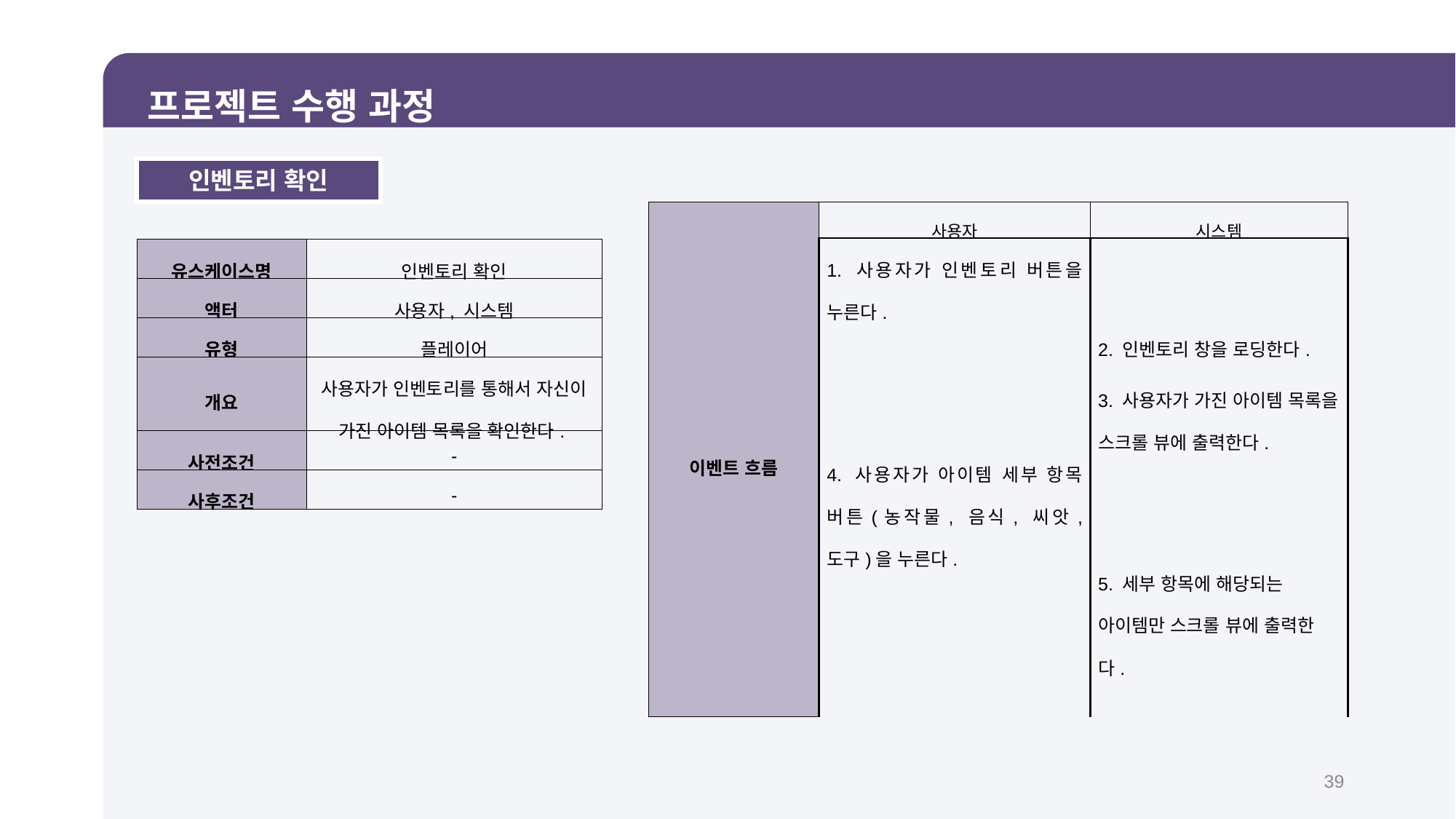

프로젝트 수행 과정
인벤토리 확인
| 이벤트 흐름 | 사용자 | 시스템 |
| --- | --- | --- |
|  | 1. 사용자가 인벤토리 버튼을 누른다. |  |
|  |  | 2. 인벤토리 창을 로딩한다. |
|  |  | 3. 사용자가 가진 아이템 목록을 스크롤 뷰에 출력한다. |
|  | 4. 사용자가 아이템 세부 항목 버튼(농작물, 음식, 씨앗, 도구)을 누른다. |  |
|  |  | 5. 세부 항목에 해당되는 아이템만 스크롤 뷰에 출력한다. |
|  |  |  |
| 유스케이스명 | 인벤토리 확인 |
| --- | --- |
| 액터 | 사용자, 시스템 |
| 유형 | 플레이어 |
| 개요 | 사용자가 인벤토리를 통해서 자신이 가진 아이템 목록을 확인한다. |
| 사전조건 | - |
| 사후조건 | - |
39